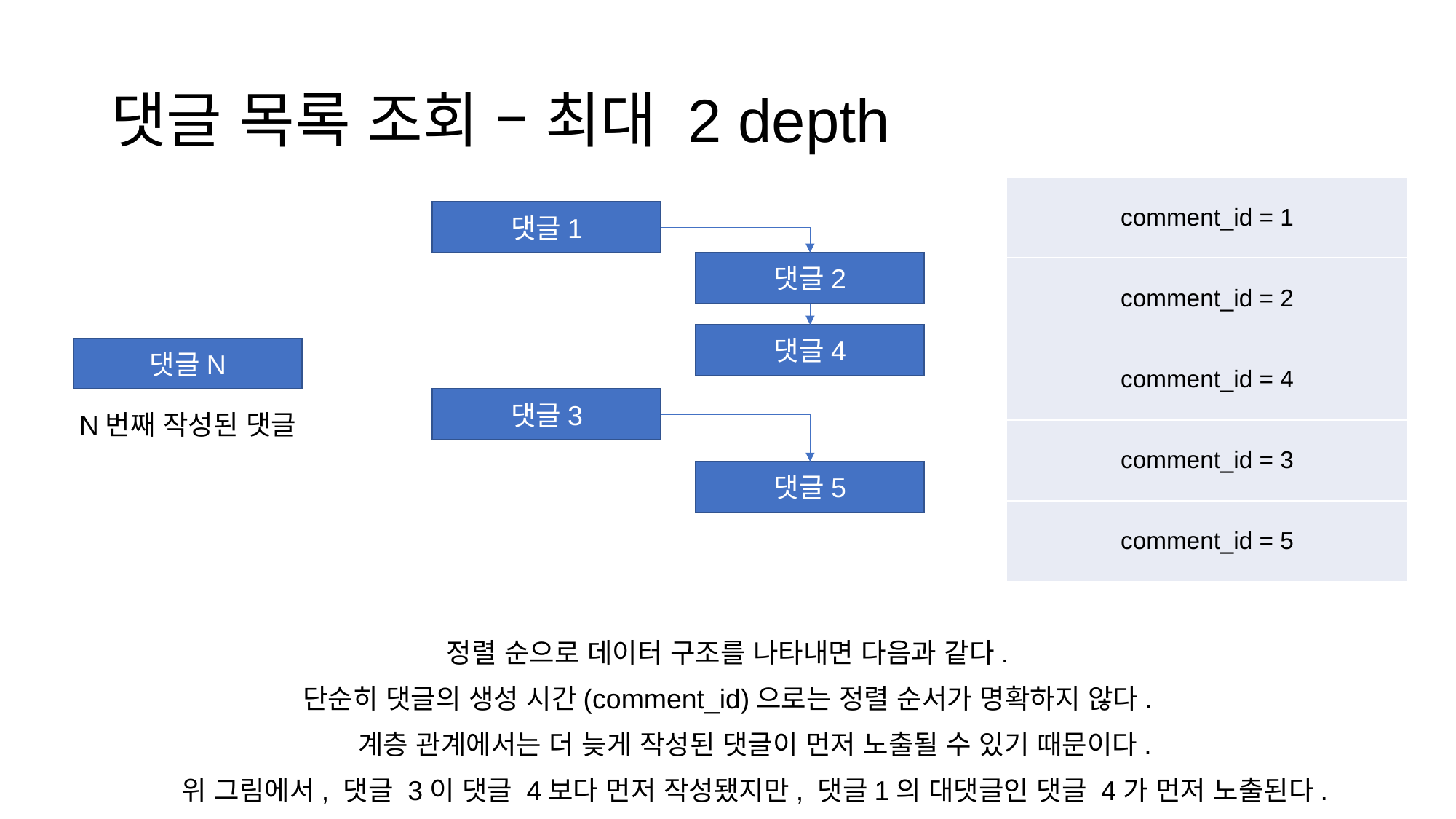

# 댓글 목록 조회 – 최대 2 depth
| comment\_id = 1 |
| --- |
| comment\_id = 2 |
| comment\_id = 4 |
| comment\_id = 3 |
| comment\_id = 5 |
댓글1
댓글2
댓글4
댓글N
댓글3
N번째 작성된 댓글
댓글5
정렬 순으로 데이터 구조를 나타내면 다음과 같다.
단순히 댓글의 생성 시간(comment_id)으로는 정렬 순서가 명확하지 않다.
계층 관계에서는 더 늦게 작성된 댓글이 먼저 노출될 수 있기 때문이다.
위 그림에서, 댓글 3이 댓글 4보다 먼저 작성됐지만, 댓글1의 대댓글인 댓글 4가 먼저 노출된다.